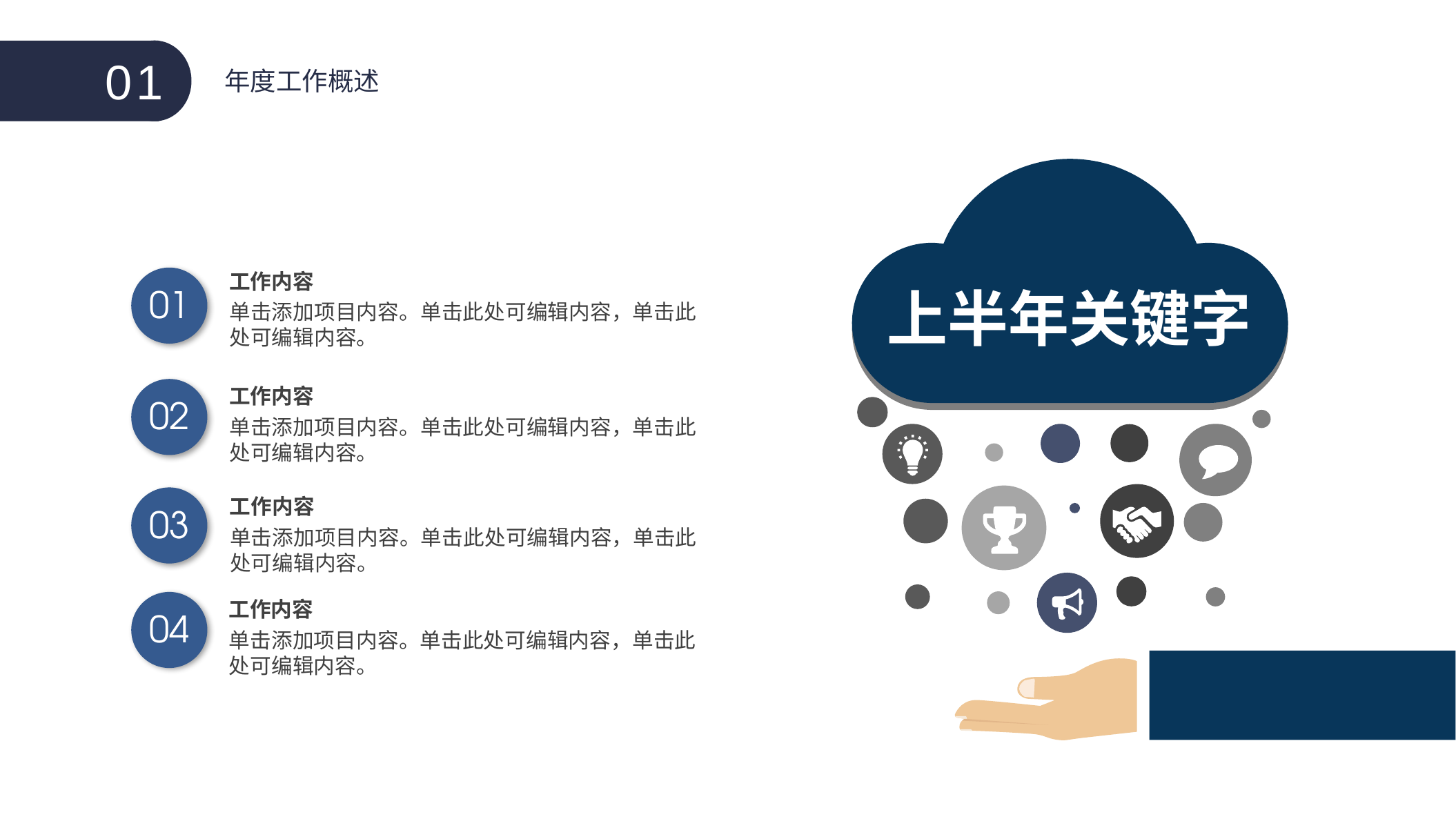

01
年度工作概述

工作内容
上半年关键字
01
单击添加项目内容。单击此处可编辑内容，单击此处可编辑内容。

工作内容
02

单击添加项目内容。单击此处可编辑内容，单击此处可编辑内容。

工作内容
03

单击添加项目内容。单击此处可编辑内容，单击此处可编辑内容。

工作内容
04
单击添加项目内容。单击此处可编辑内容，单击此处可编辑内容。